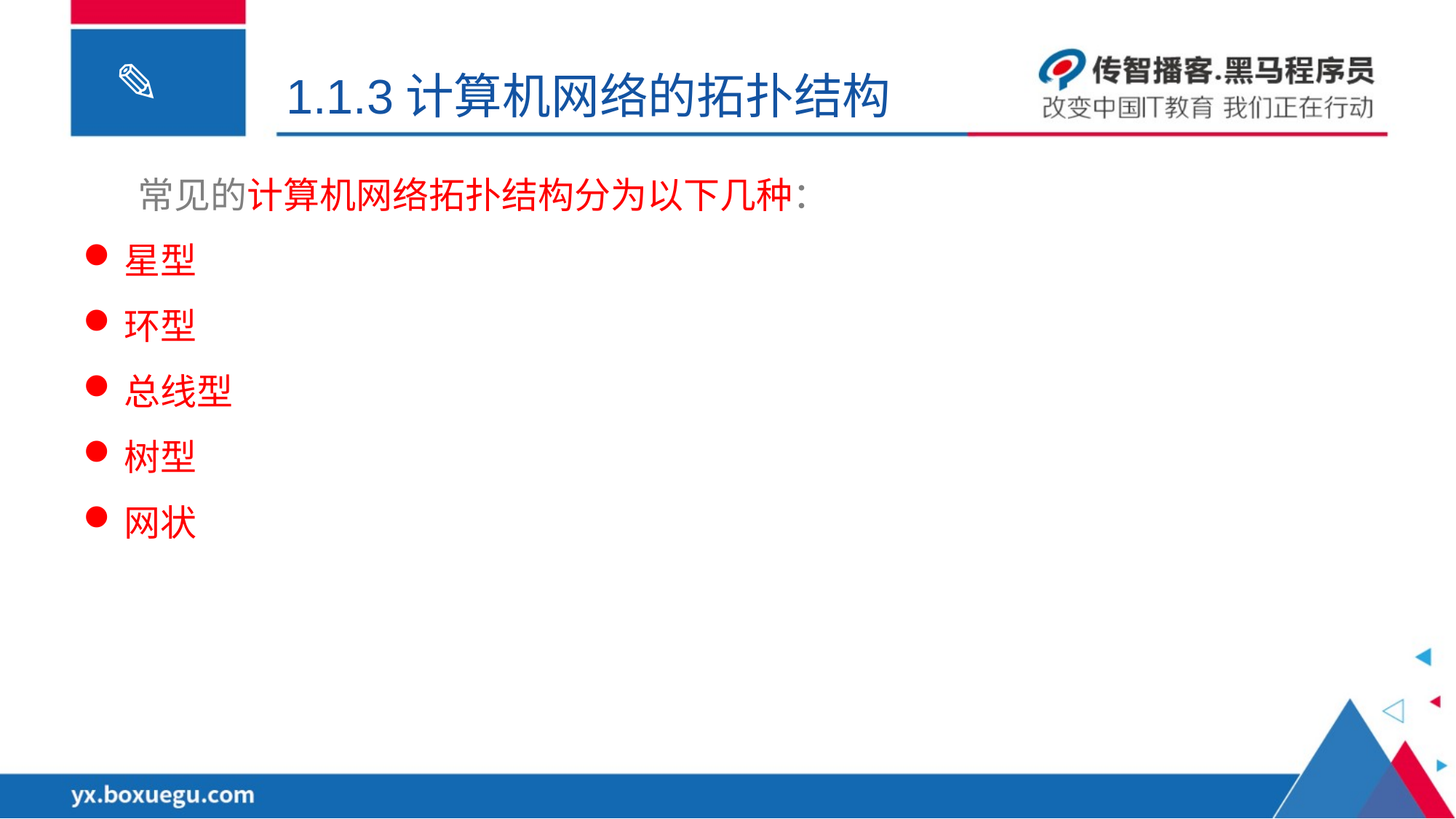

1.1.3计算机网络的拓扑结构
常见的计算机网络拓扑结构分为以下几种：
星型
环型
总线型
树型
网状